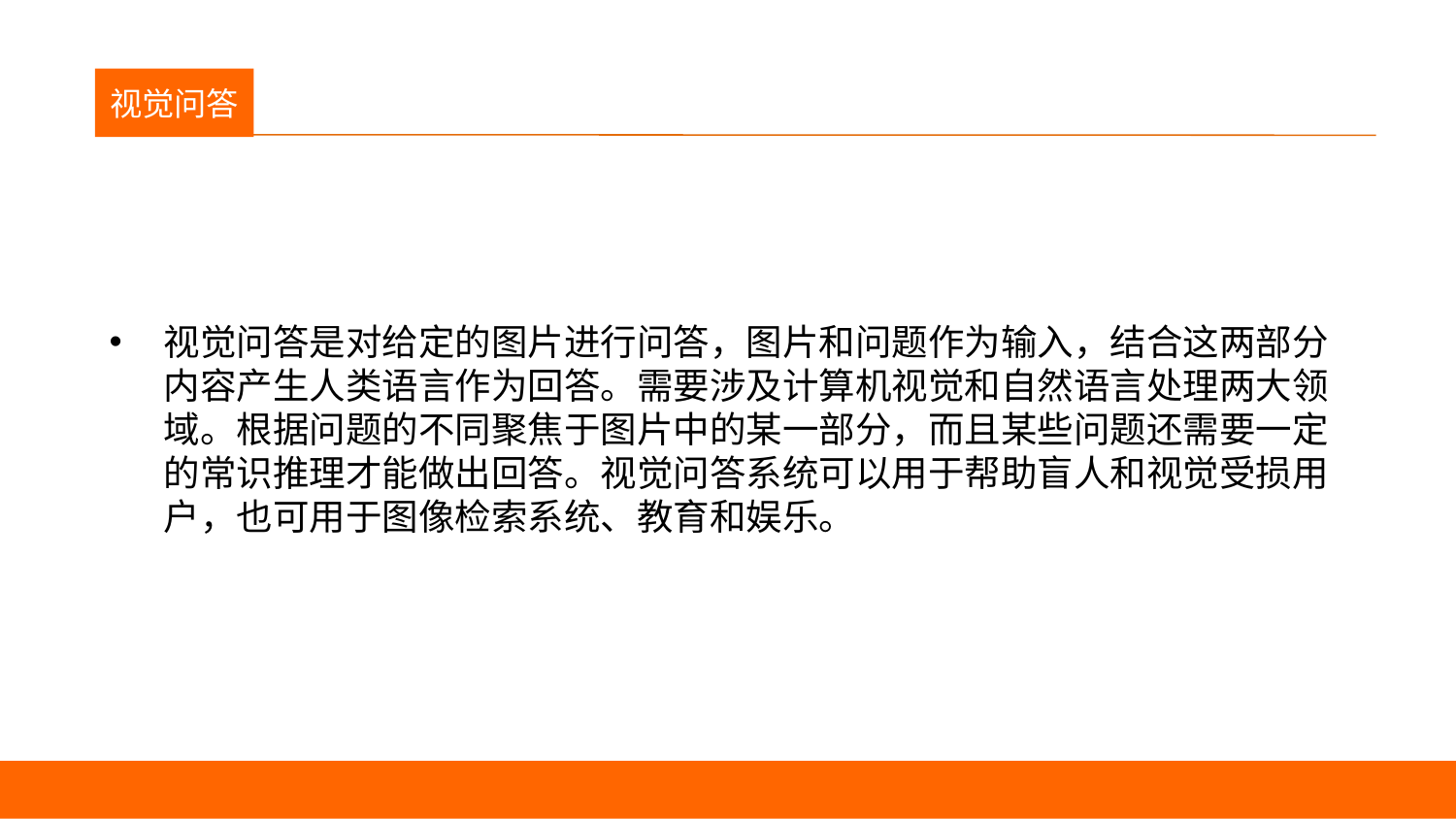

议程
视觉问答

视觉问答是对给定的图片进行问答，图片和问题作为输入，结合这两部分内容产生人类语言作为回答。需要涉及计算机视觉和自然语言处理两大领域。根据问题的不同聚焦于图片中的某一部分，而且某些问题还需要一定的常识推理才能做出回答。视觉问答系统可以用于帮助盲人和视觉受损用户，也可用于图像检索系统、教育和娱乐。